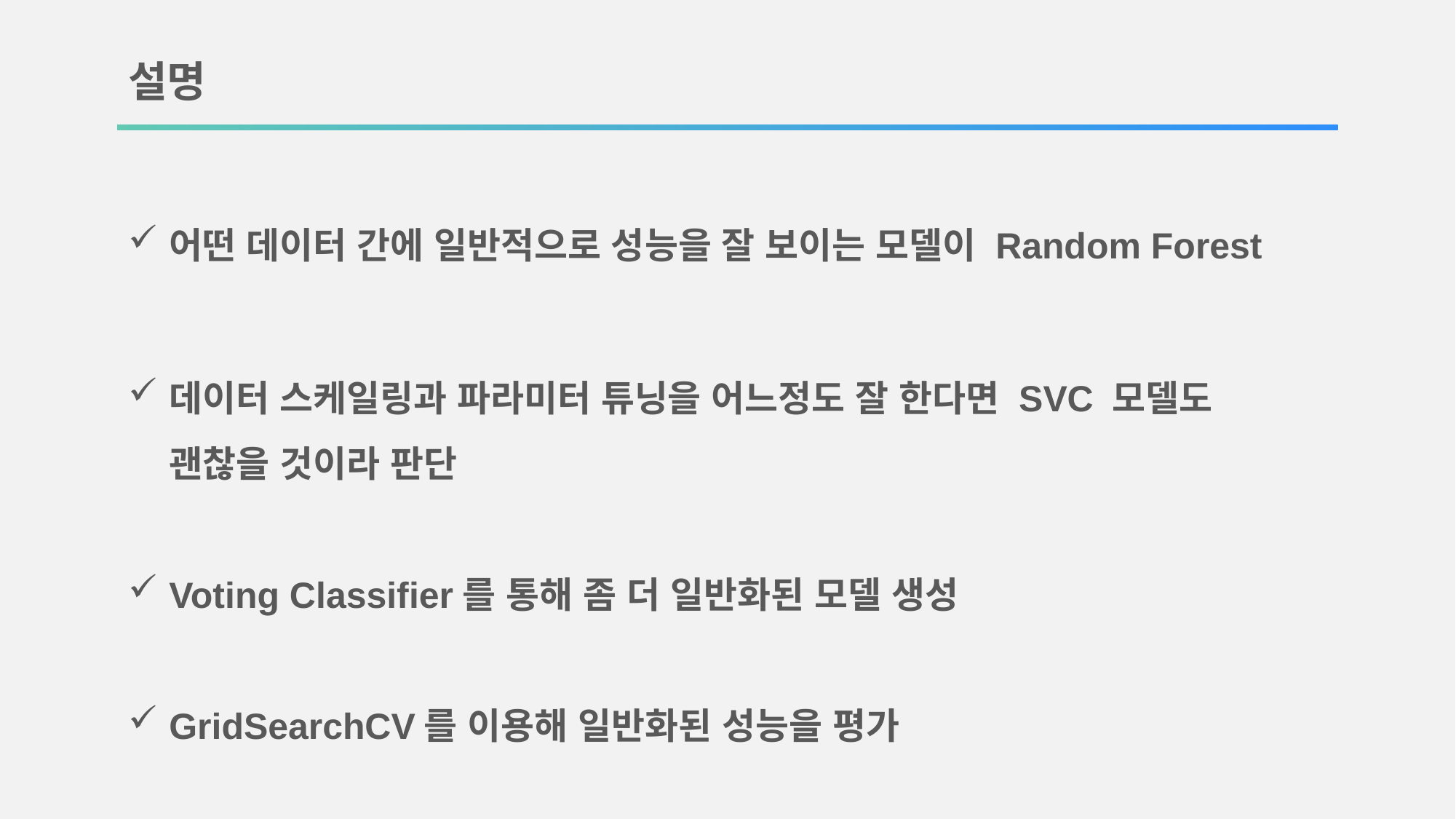

설명

어떤 데이터 간에 일반적으로 성능을 잘 보이는 모델이 Random Forest

데이터 스케일링과 파라미터 튜닝을 어느정도 잘 한다면 SVC 모델도    괜찮을 것이라 판단

Voting Classifier를 통해 좀 더 일반화된 모델 생성

GridSearchCV를 이용해 일반화된 성능을 평가